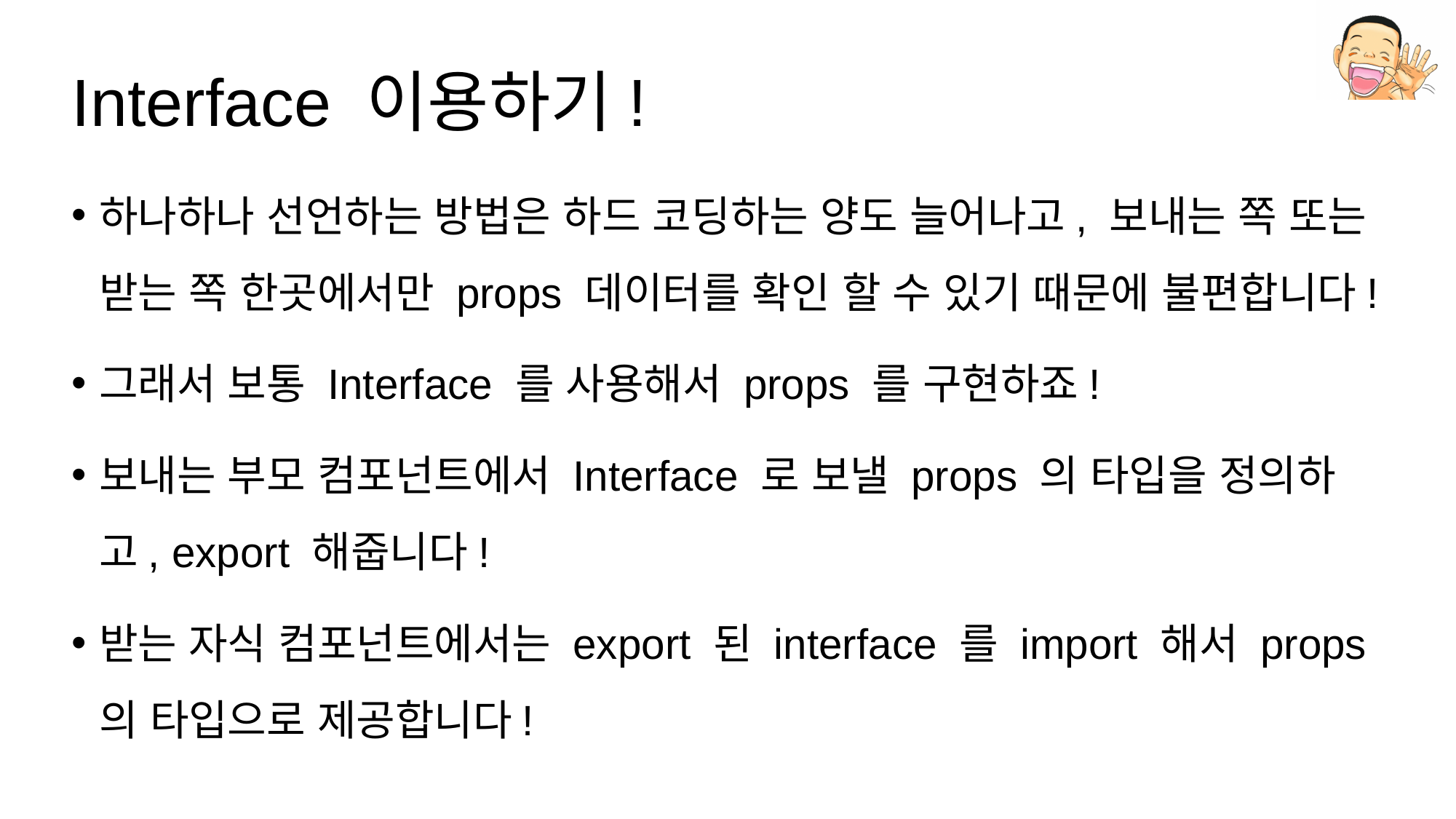

# Interface 이용하기!
하나하나 선언하는 방법은 하드 코딩하는 양도 늘어나고, 보내는 쪽 또는 받는 쪽 한곳에서만 props 데이터를 확인 할 수 있기 때문에 불편합니다!
그래서 보통 Interface 를 사용해서 props 를 구현하죠!
보내는 부모 컴포넌트에서 Interface 로 보낼 props 의 타입을 정의하고, export 해줍니다!
받는 자식 컴포넌트에서는 export 된 interface 를 import 해서 props 의 타입으로 제공합니다!